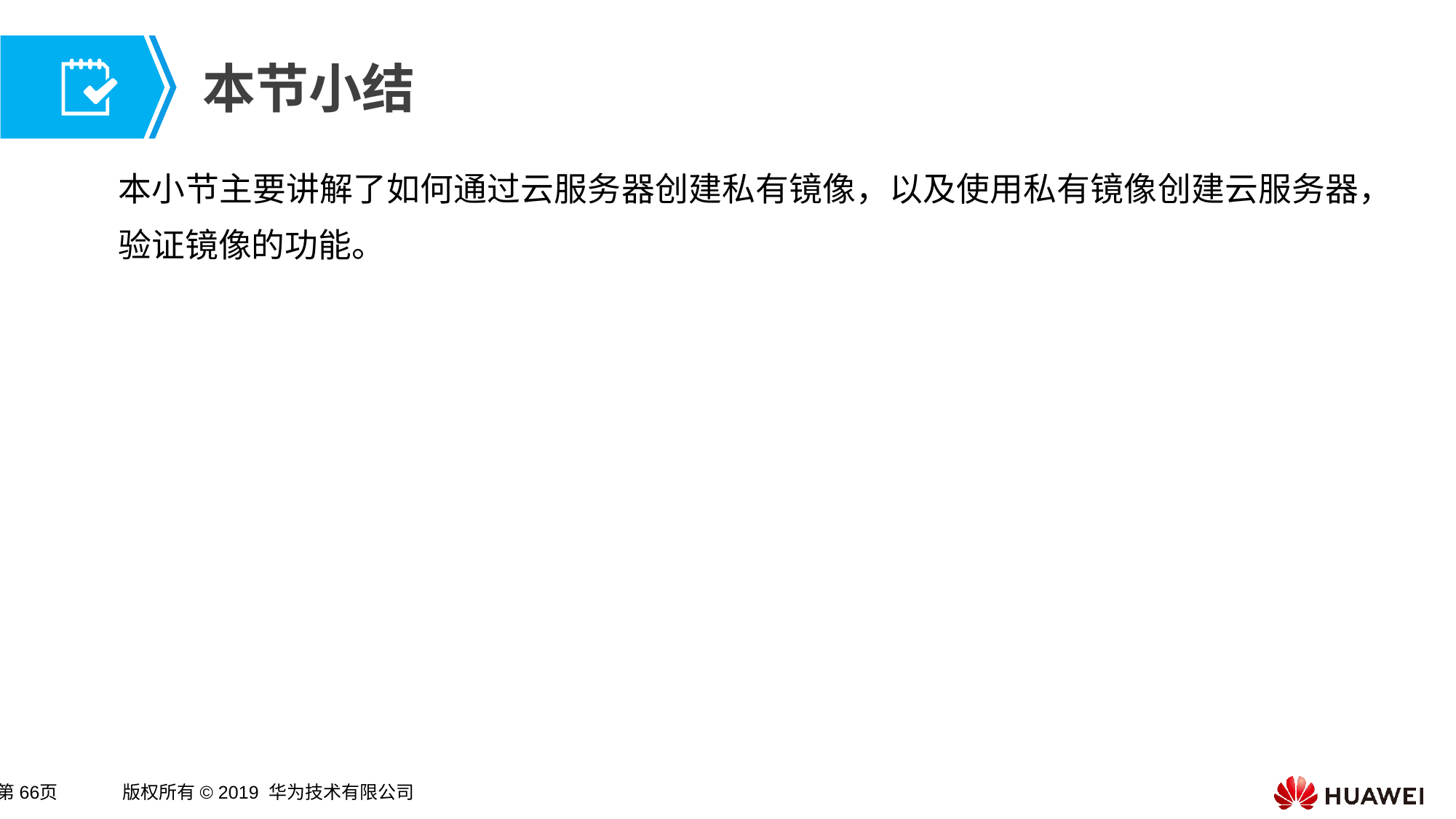

本小节主要讲解了如何通过云服务器创建私有镜像，以及使用私有镜像创建云服务器，验证镜像的功能。